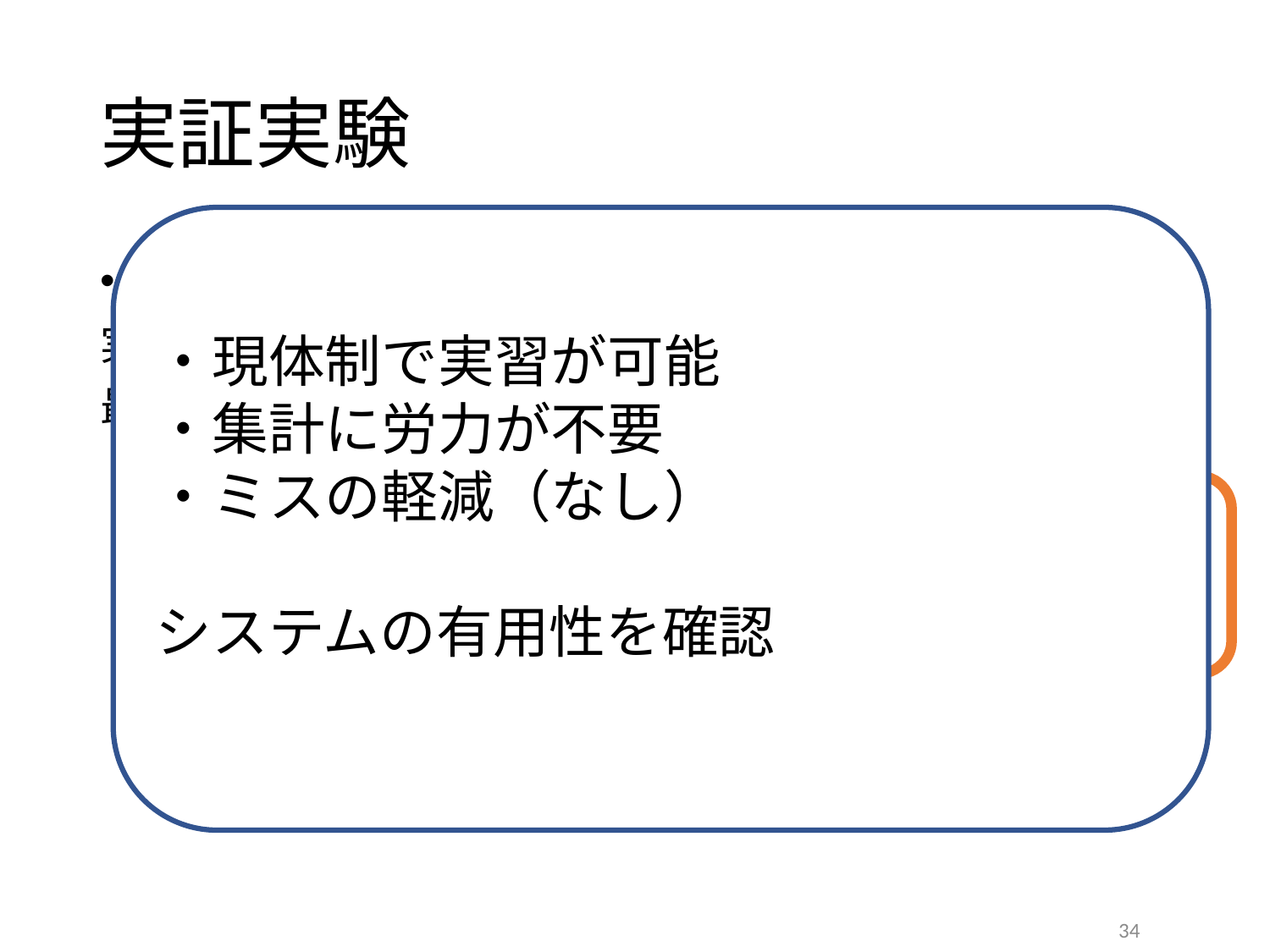

# 実証実験

・現体制で実習が可能
・集計に労力が不要
・ミスの軽減（なし）
システムの有用性を確認
現在の単位認定方法
実習は、校外や複数の教員が担当
最終年度に各教員が担当したExcelファイルを集計

・複数年かつ複数の教官が担当するため、時間数の管理が煩雑になり、ミスを生じる恐れがある
・学生は、実習時間の累計を確認できない
34